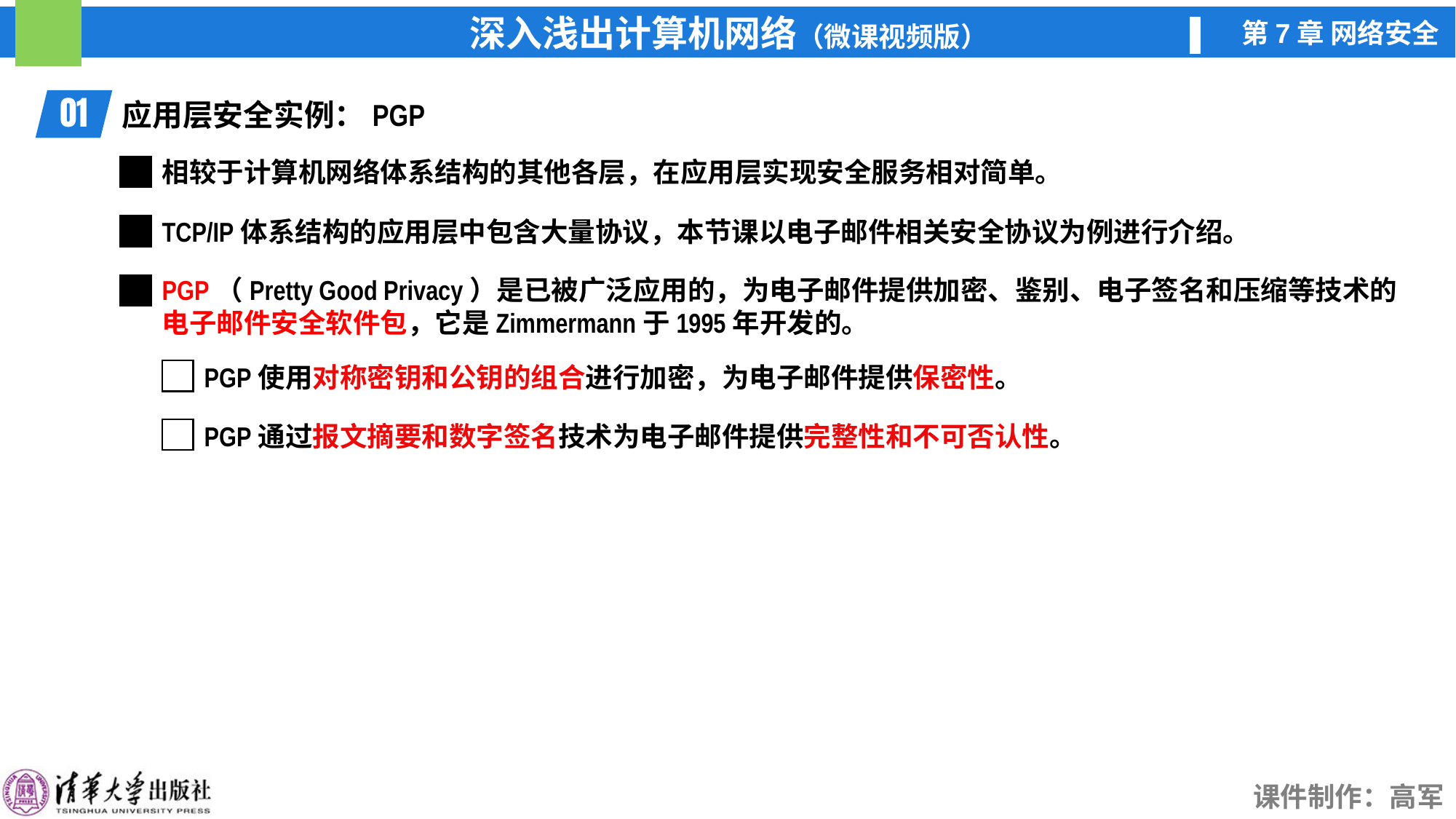

01
应用层安全实例：PGP
相较于计算机网络体系结构的其他各层，在应用层实现安全服务相对简单。

TCP/IP体系结构的应用层中包含大量协议，本节课以电子邮件相关安全协议为例进行介绍。

PGP（Pretty Good Privacy）是已被广泛应用的，为电子邮件提供加密、鉴别、电子签名和压缩等技术的电子邮件安全软件包，它是Zimmermann于1995年开发的。

PGP使用对称密钥和公钥的组合进行加密，为电子邮件提供保密性。

PGP通过报文摘要和数字签名技术为电子邮件提供完整性和不可否认性。